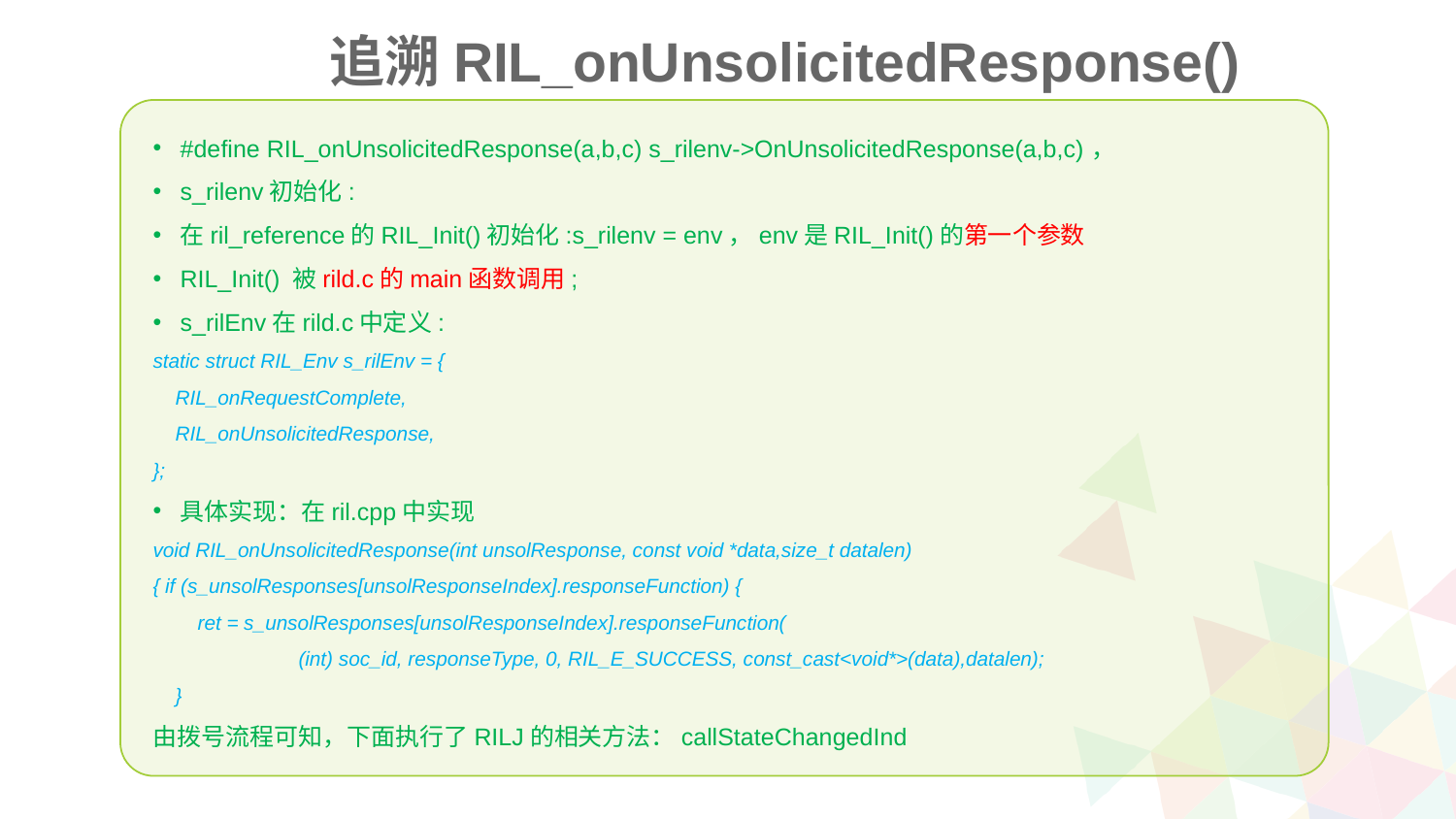

追溯RIL_onUnsolicitedResponse()

#define RIL_onUnsolicitedResponse(a,b,c) s_rilenv->OnUnsolicitedResponse(a,b,c)，
s_rilenv初始化:
在ril_reference的RIL_Init()初始化:s_rilenv = env，env是RIL_Init()的第一个参数
RIL_Init() 被rild.c的main函数调用;
s_rilEnv在rild.c中定义:
static struct RIL_Env s_rilEnv = {
    RIL_onRequestComplete,
    RIL_onUnsolicitedResponse,
};
具体实现：在ril.cpp中实现
void RIL_onUnsolicitedResponse(int unsolResponse, const void *data,size_t datalen)
{ if (s_unsolResponses[unsolResponseIndex].responseFunction) {
        ret = s_unsolResponses[unsolResponseIndex].responseFunction(
 	(int) soc_id, responseType, 0, RIL_E_SUCCESS, const_cast<void*>(data),datalen);
    }
由拨号流程可知，下面执行了RILJ的相关方法：callStateChangedInd